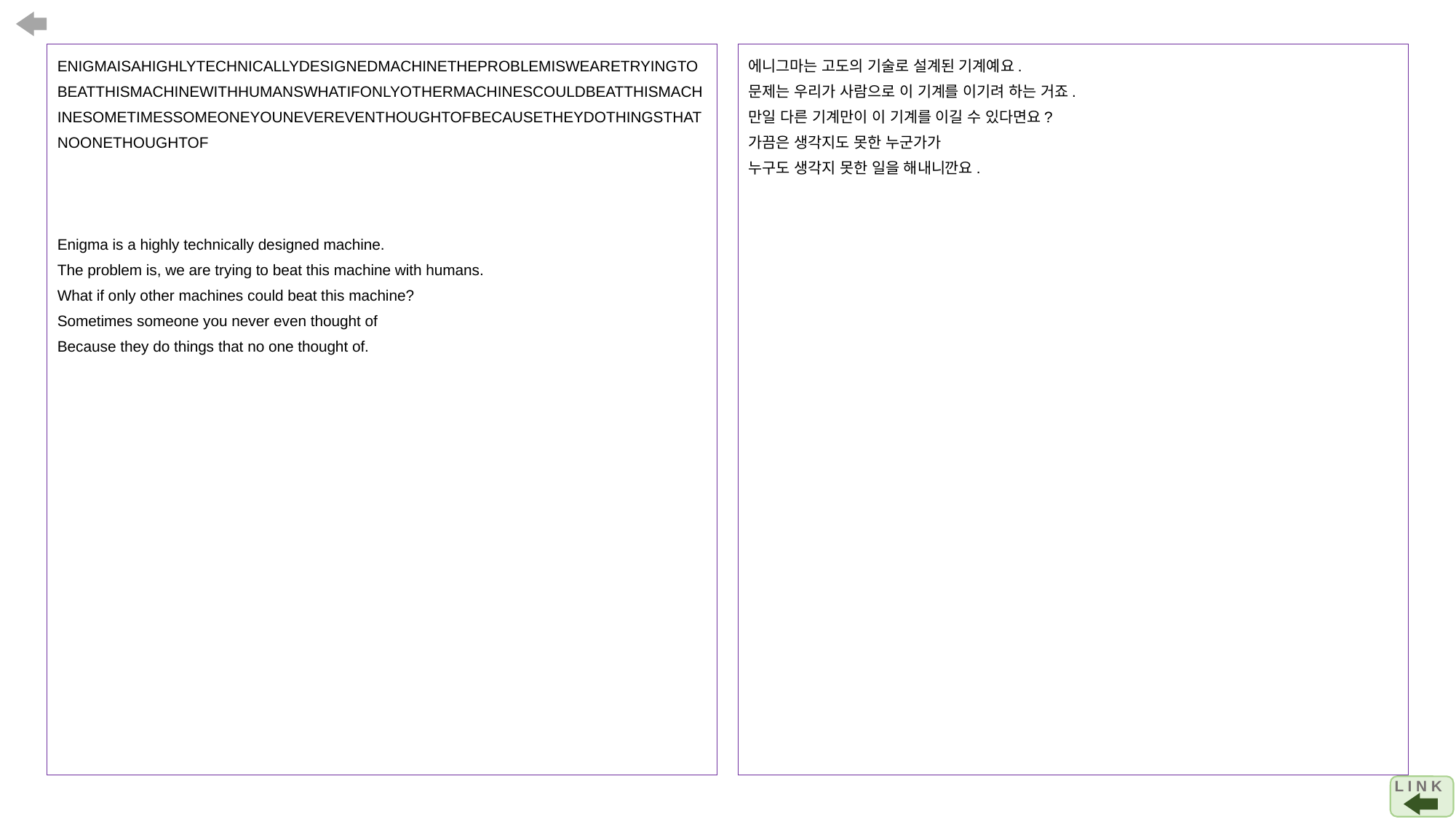

ENIGMAISAHIGHLYTECHNICALLYDESIGNEDMACHINETHEPROBLEMISWEARETRYINGTOBEATTHISMACHINEWITHHUMANSWHATIFONLYOTHERMACHINESCOULDBEATTHISMACHINESOMETIMESSOMEONEYOUNEVEREVENTHOUGHTOFBECAUSETHEYDOTHINGSTHATNOONETHOUGHTOF

Enigma is a highly technically designed machine.
The problem is, we are trying to beat this machine with humans.
What if only other machines could beat this machine?
Sometimes someone you never even thought of
Because they do things that no one thought of.
에니그마는 고도의 기술로 설계된 기계예요.
문제는 우리가 사람으로 이 기계를 이기려 하는 거죠.
만일 다른 기계만이 이 기계를 이길 수 있다면요?
가끔은 생각지도 못한 누군가가
누구도 생각지 못한 일을 해내니깐요.
L I N K